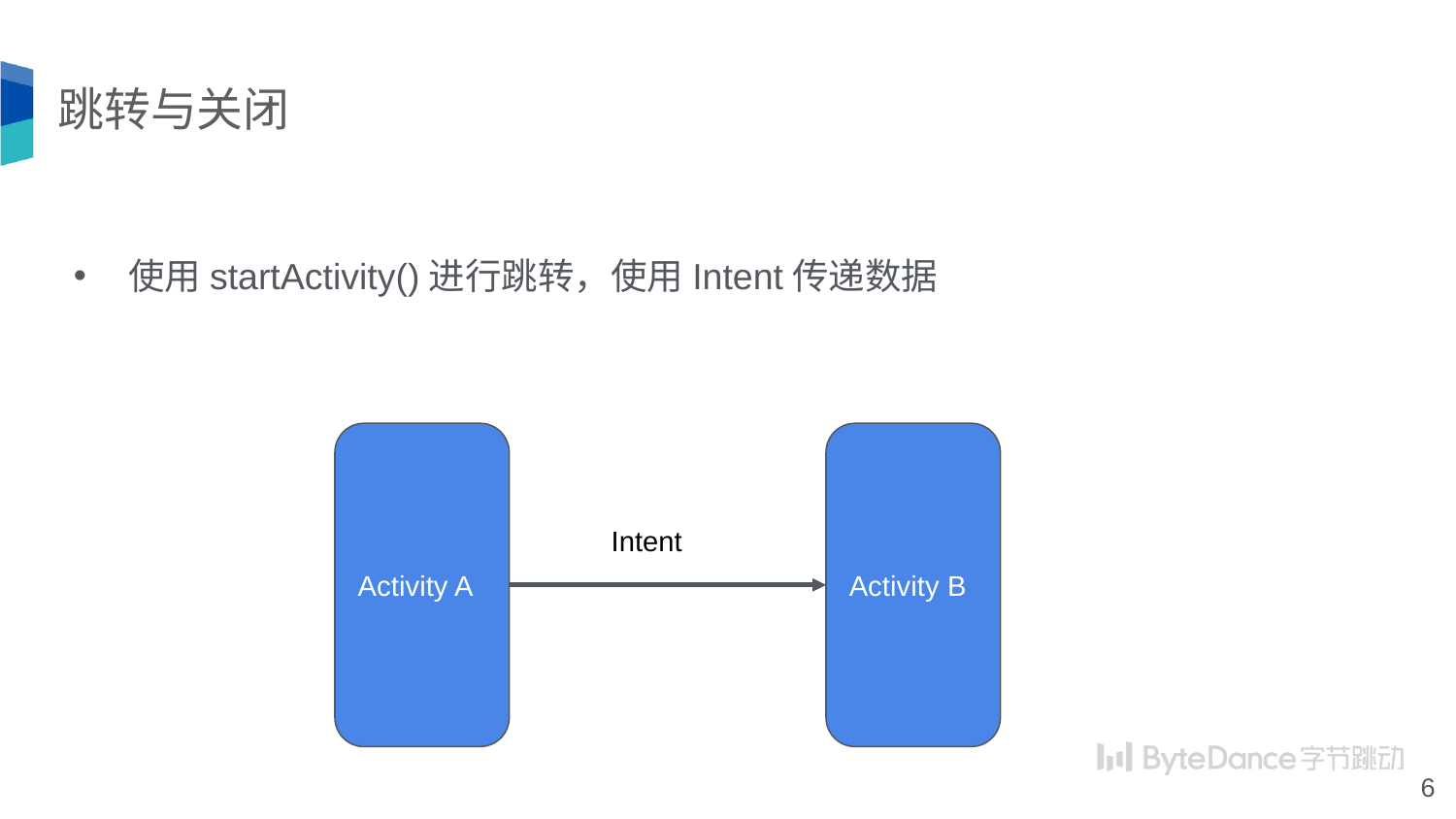

# 跳转与关闭

使用startActivity()进行跳转，使用Intent传递数据
Activity A
Activity B
Intent
6